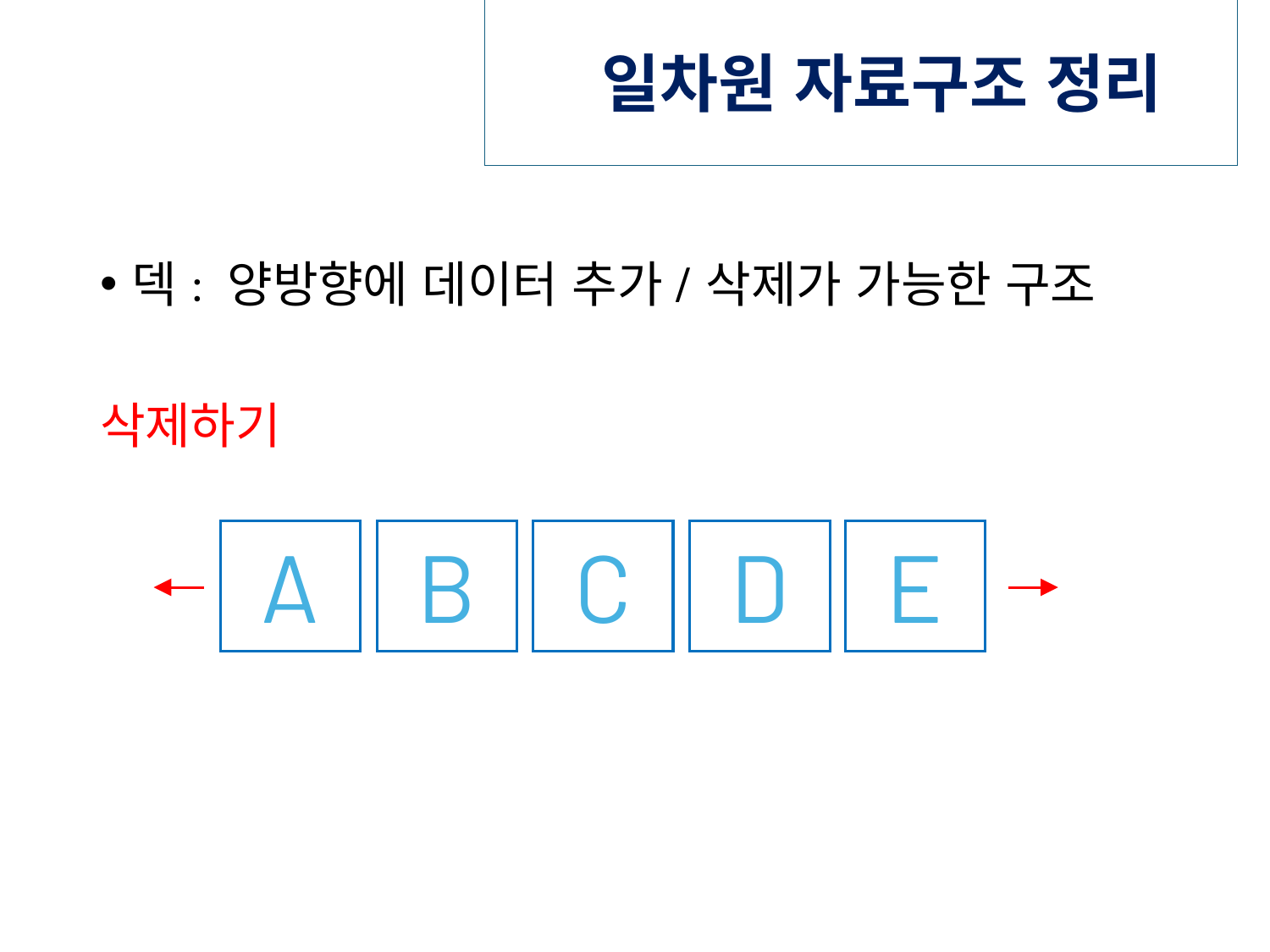

# 일차원 자료구조 정리
덱: 양방향에 데이터 추가/삭제가 가능한 구조

삭제하기

A

B

C

D

E